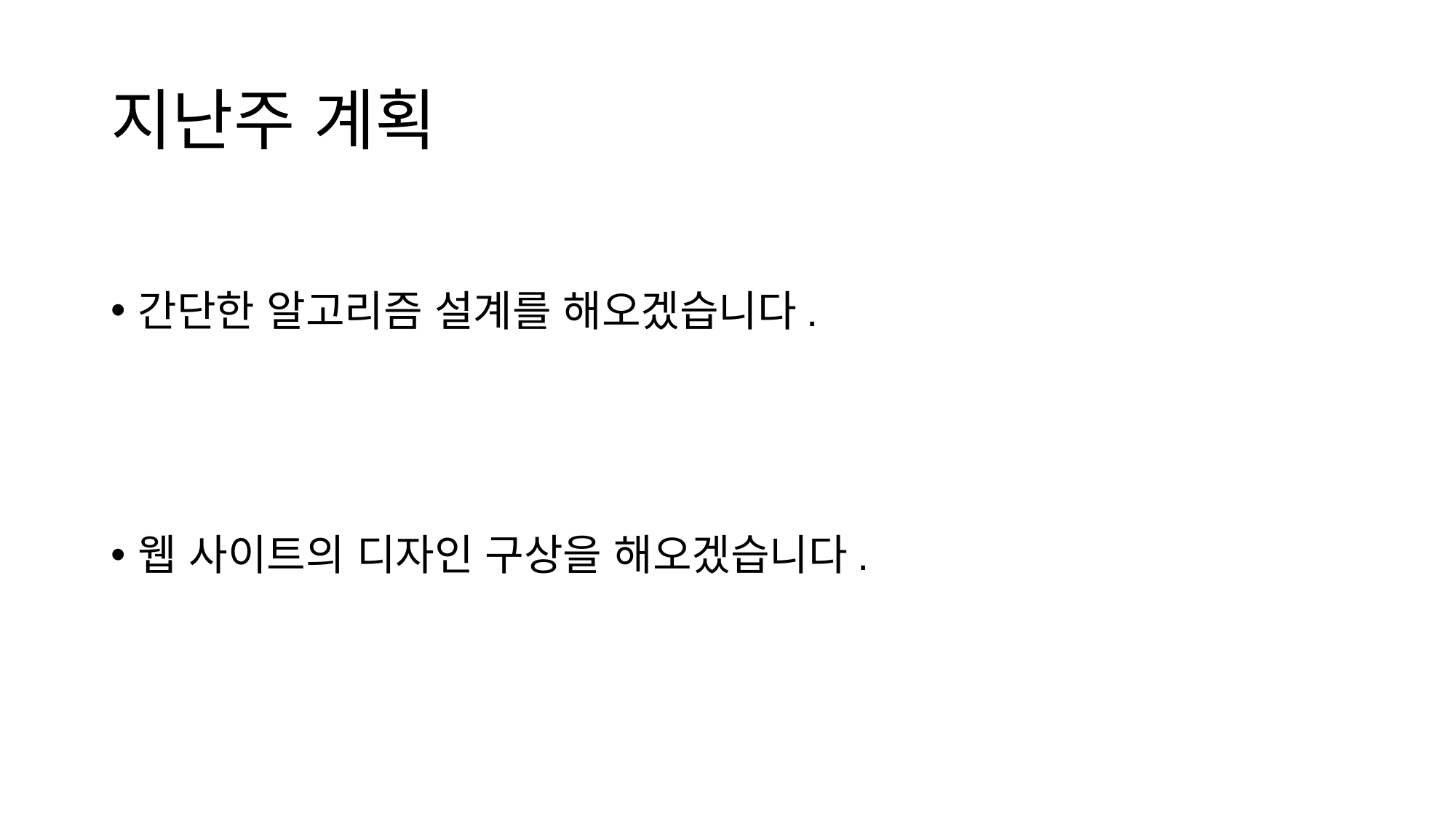

# 지난주 계획

간단한 알고리즘 설계를 해오겠습니다.

웹 사이트의 디자인 구상을 해오겠습니다.